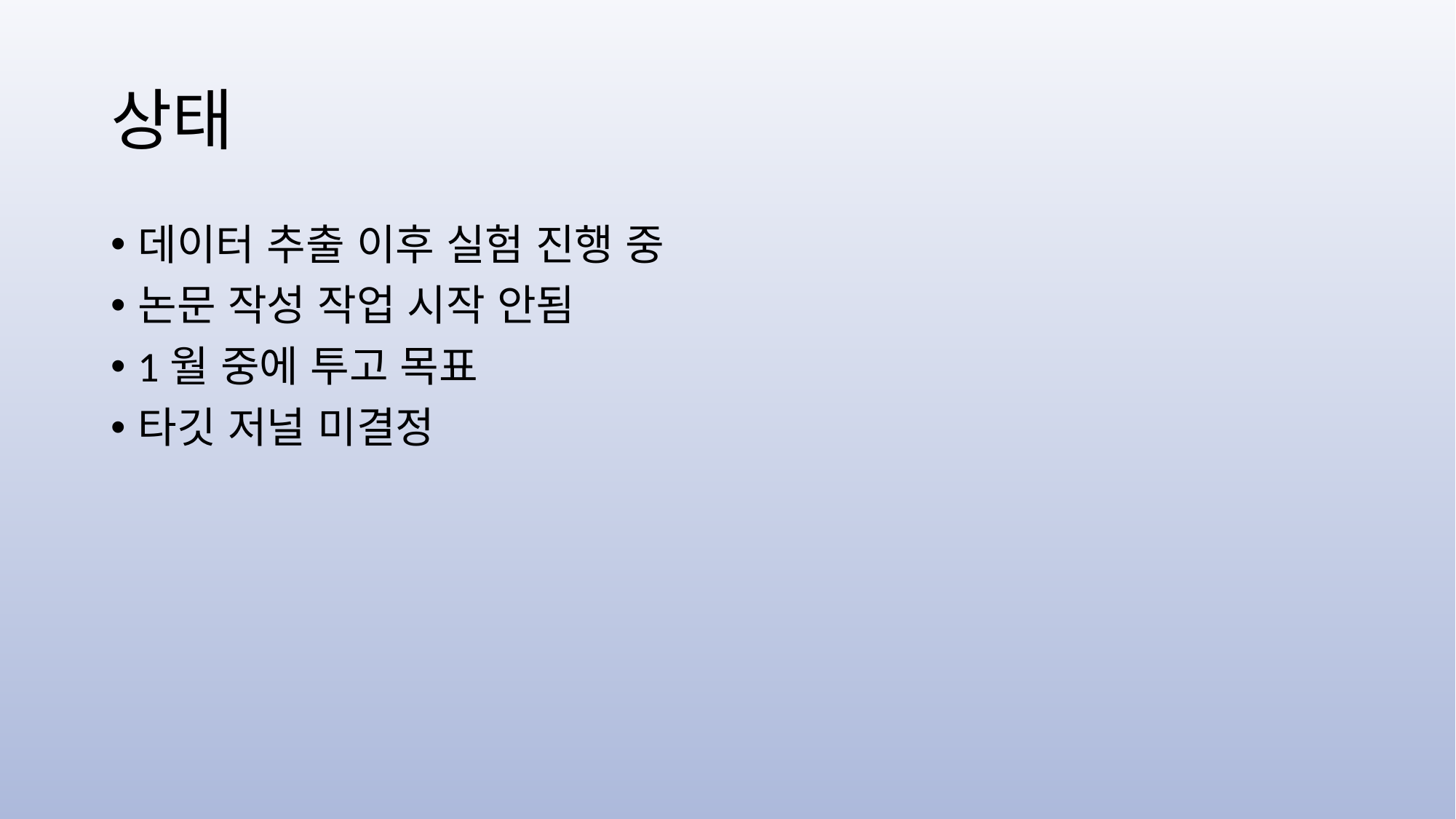

# 상태
데이터 추출 이후 실험 진행 중
논문 작성 작업 시작 안됨
1월 중에 투고 목표
타깃 저널 미결정